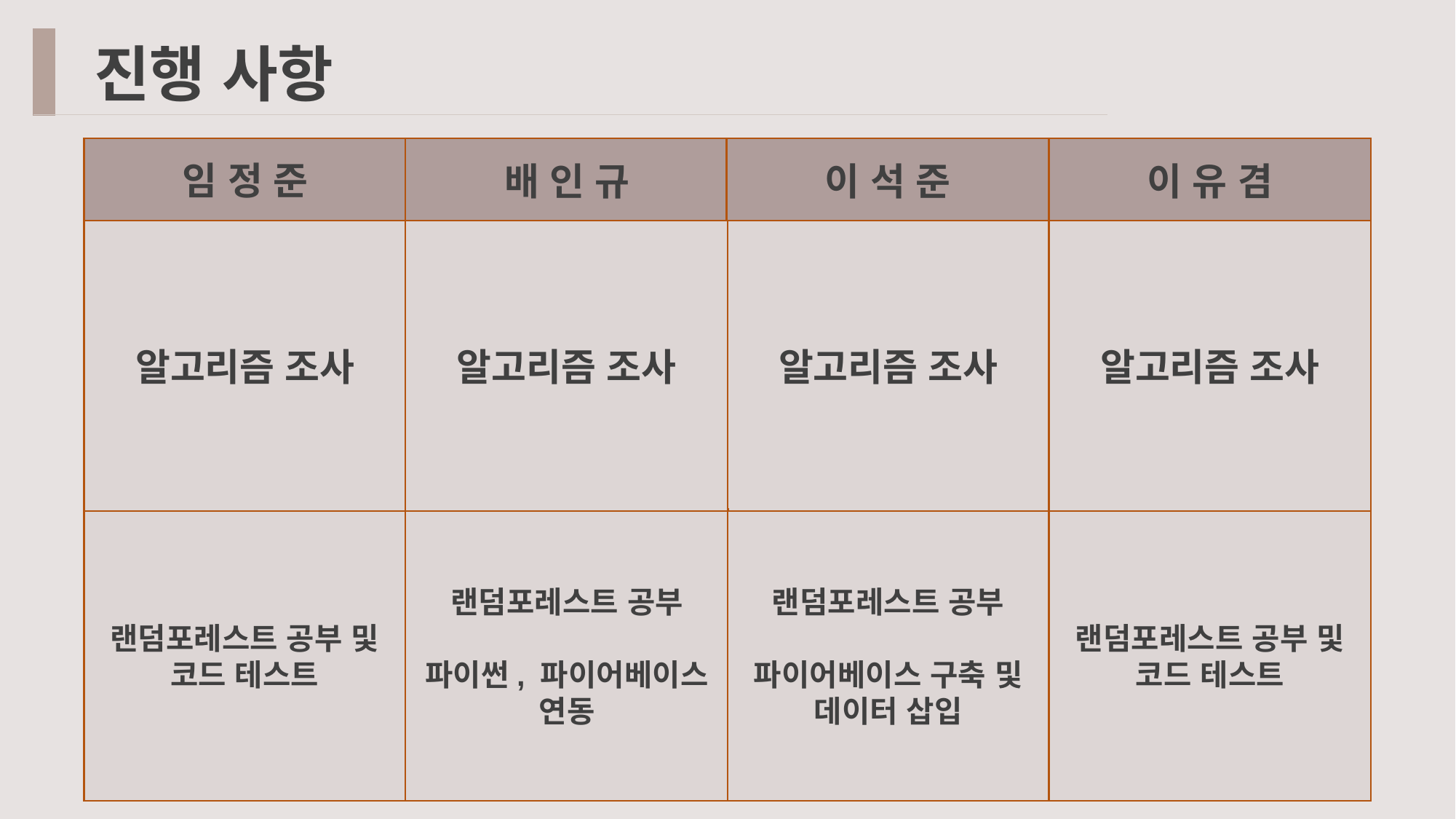

진행 사항
임 정 준
배 인 규
이 석 준
이 유 겸
알고리즘 조사
알고리즘 조사
알고리즘 조사
랜덤포레스트 공부
파이썬, 파이어베이스 연동
랜덤포레스트 공부 및 코드 테스트
랜덤포레스트 공부

파이썬, 파이어베이스 연동
랜덤포레스트 공부

파이어베이스 구축 및 데이터 삽입
랜덤포레스트 공부 및 코드 테스트
랜덤포레스트 공부 및 코드 테스트
랜덤포레스트 공부

랜덤포레스트 공부 및 코드 테스트
알고리즘 조사